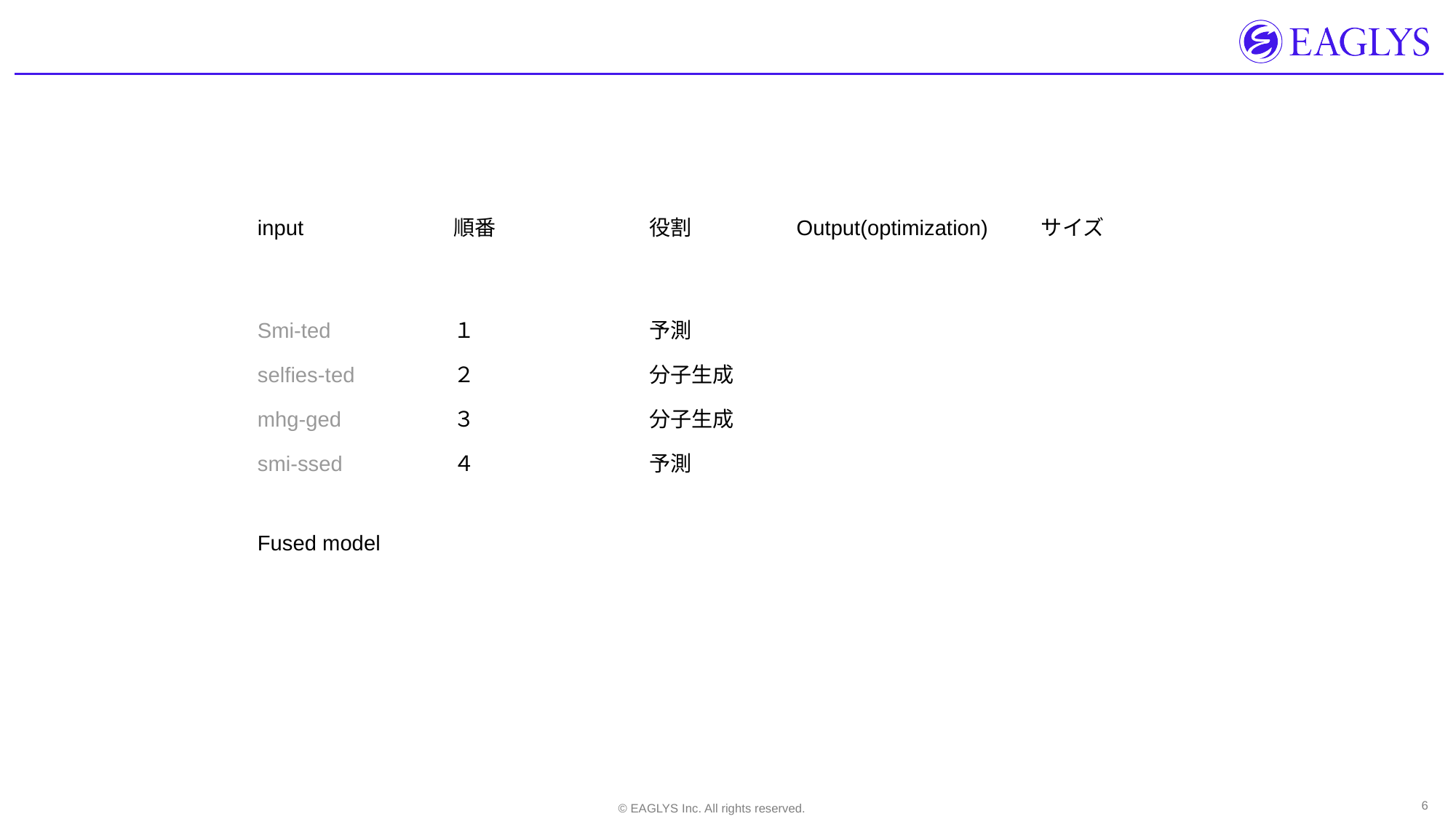

#
| input | 順番 | 役割 | Output(optimization) | サイズ |
| --- | --- | --- | --- | --- |
|  |  |  |  |  |
| Smi-ted | １ | 予測 |  |  |
| selfies-ted | ２ | 分子生成 |  |  |
| mhg-ged | ３ | 分子生成 |  |  |
| smi-ssed | ４ | 予測 |  |  |
| Fused model |  |  |  |  |
6